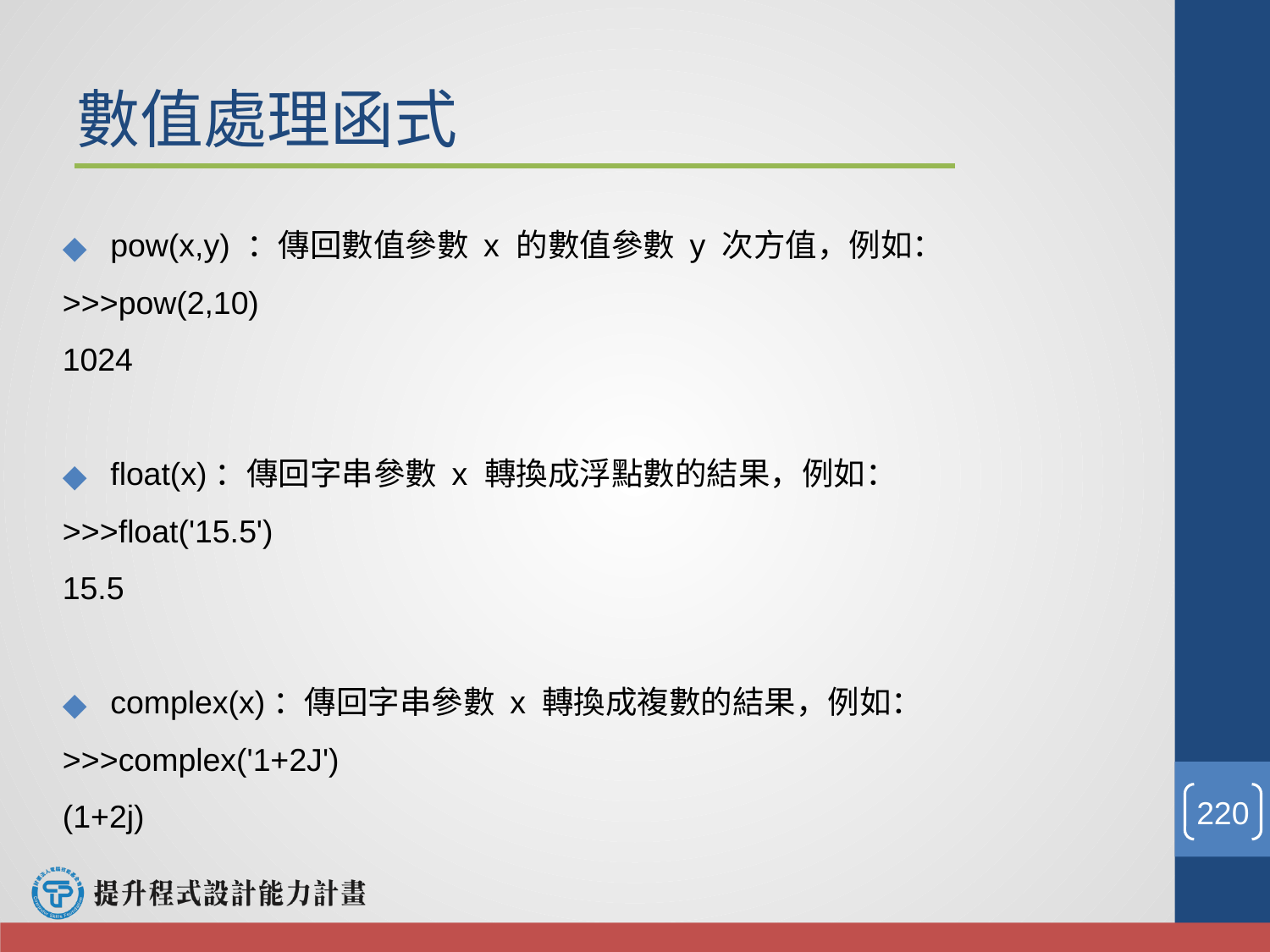

# 數值處理函式
pow(x,y) ：傳回數值參數 x 的數值參數 y 次方值，例如：
>>>pow(2,10)
1024

float(x)：傳回字串參數 x 轉換成浮點數的結果，例如：
>>>float('15.5')
15.5

complex(x)：傳回字串參數 x 轉換成複數的結果，例如：
>>>complex('1+2J')
(1+2j)

220